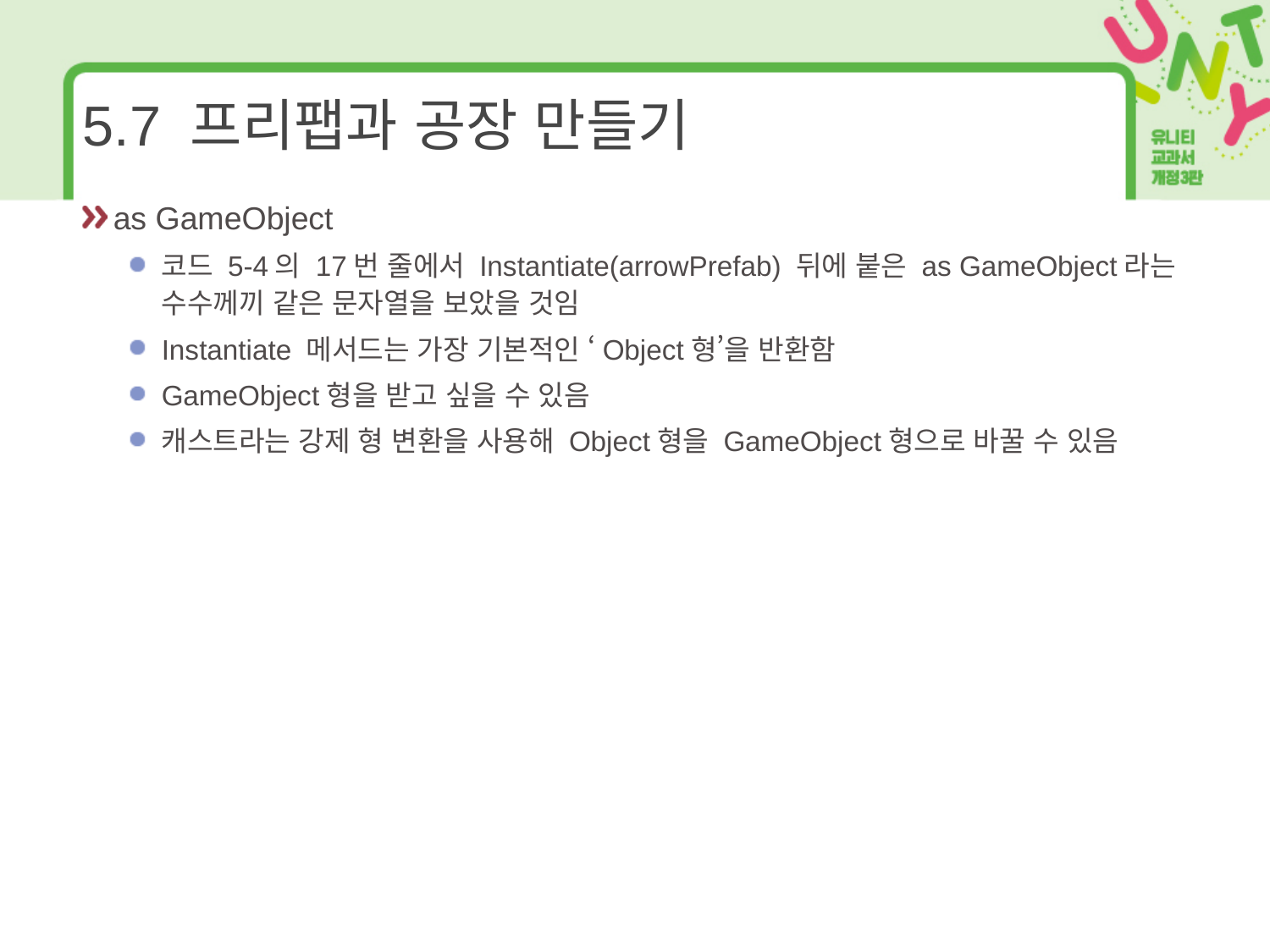

# 5.7 프리팹과 공장 만들기
as GameObject
코드 5-4의 17번 줄에서 Instantiate(arrowPrefab) 뒤에 붙은 as GameObject라는 수수께끼 같은 문자열을 보았을 것임
Instantiate 메서드는 가장 기본적인 ‘Object형’을 반환함
GameObject형을 받고 싶을 수 있음
캐스트라는 강제 형 변환을 사용해 Object형을 GameObject형으로 바꿀 수 있음